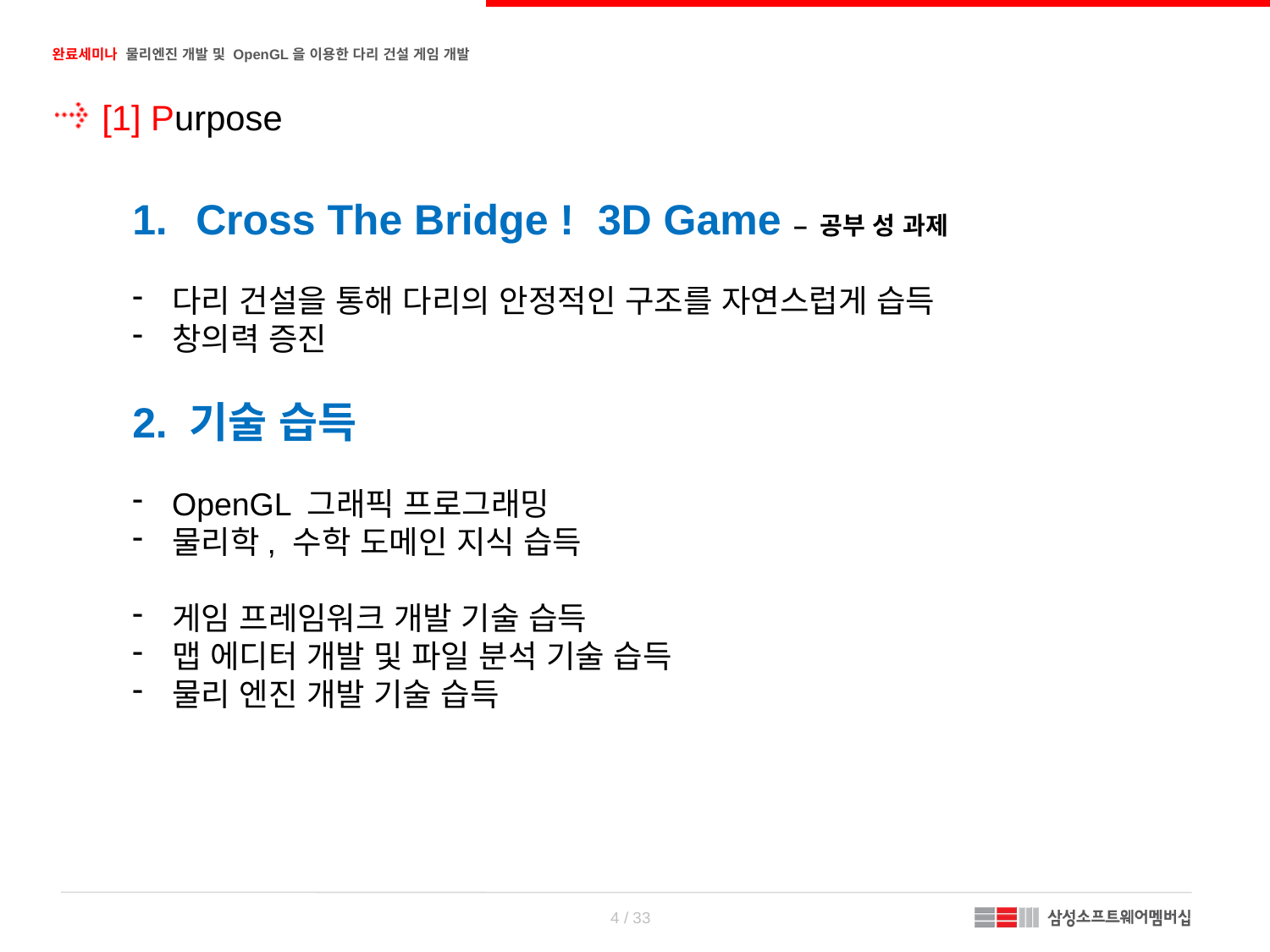

[1] Purpose

Cross The Bridge !  3D Game – 공부 성 과제

다리 건설을 통해 다리의 안정적인 구조를 자연스럽게 습득
창의력 증진

2. 기술 습득

OpenGL 그래픽 프로그래밍
물리학, 수학 도메인 지식 습득

게임 프레임워크 개발 기술 습득
맵 에디터 개발 및 파일 분석 기술 습득
물리 엔진 개발 기술 습득